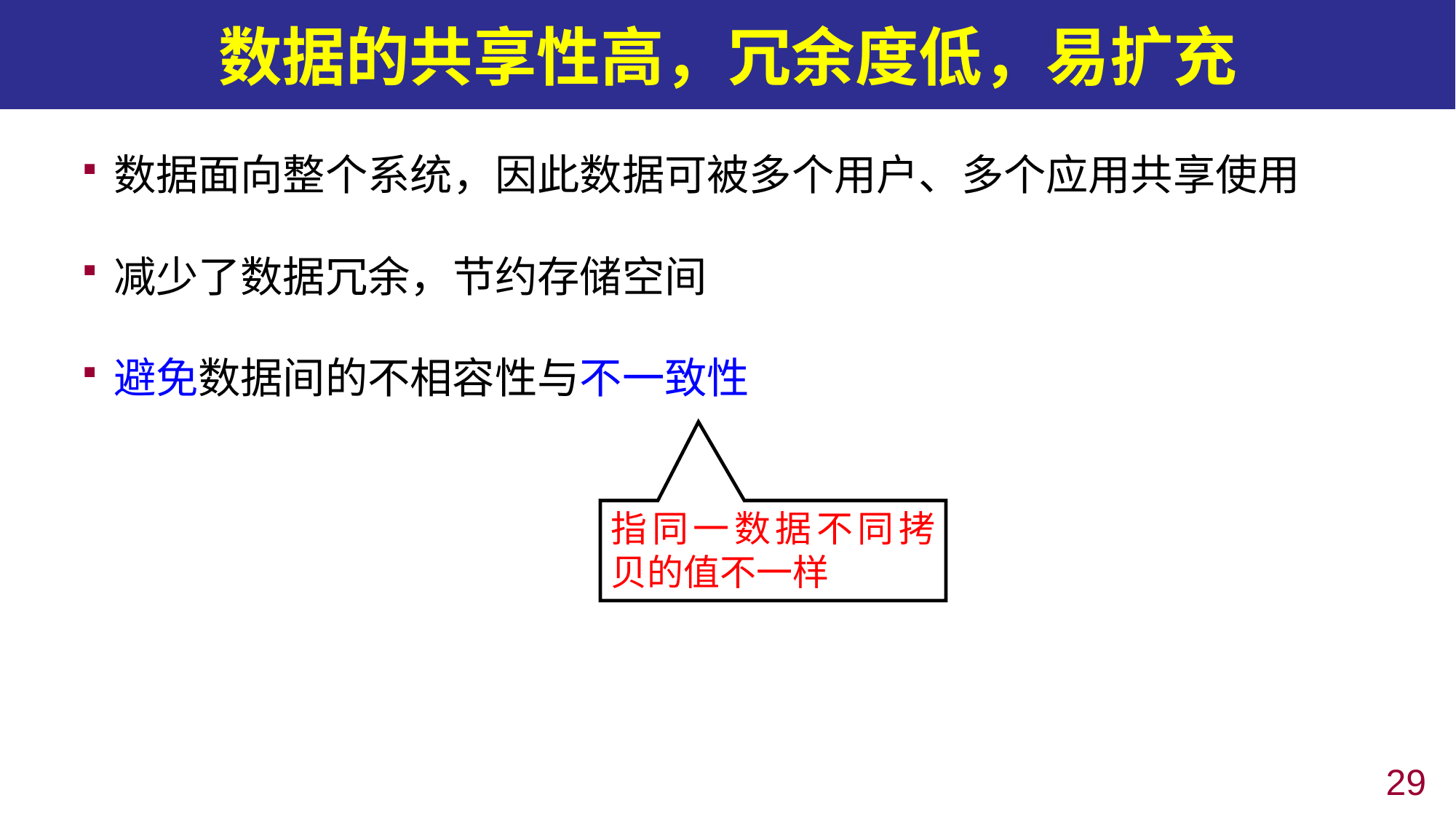

# 数据的共享性高，冗余度低，易扩充
数据面向整个系统，因此数据可被多个用户、多个应用共享使用

减少了数据冗余，节约存储空间

避免数据间的不相容性与不一致性
指同一数据不同拷贝的值不一样
29